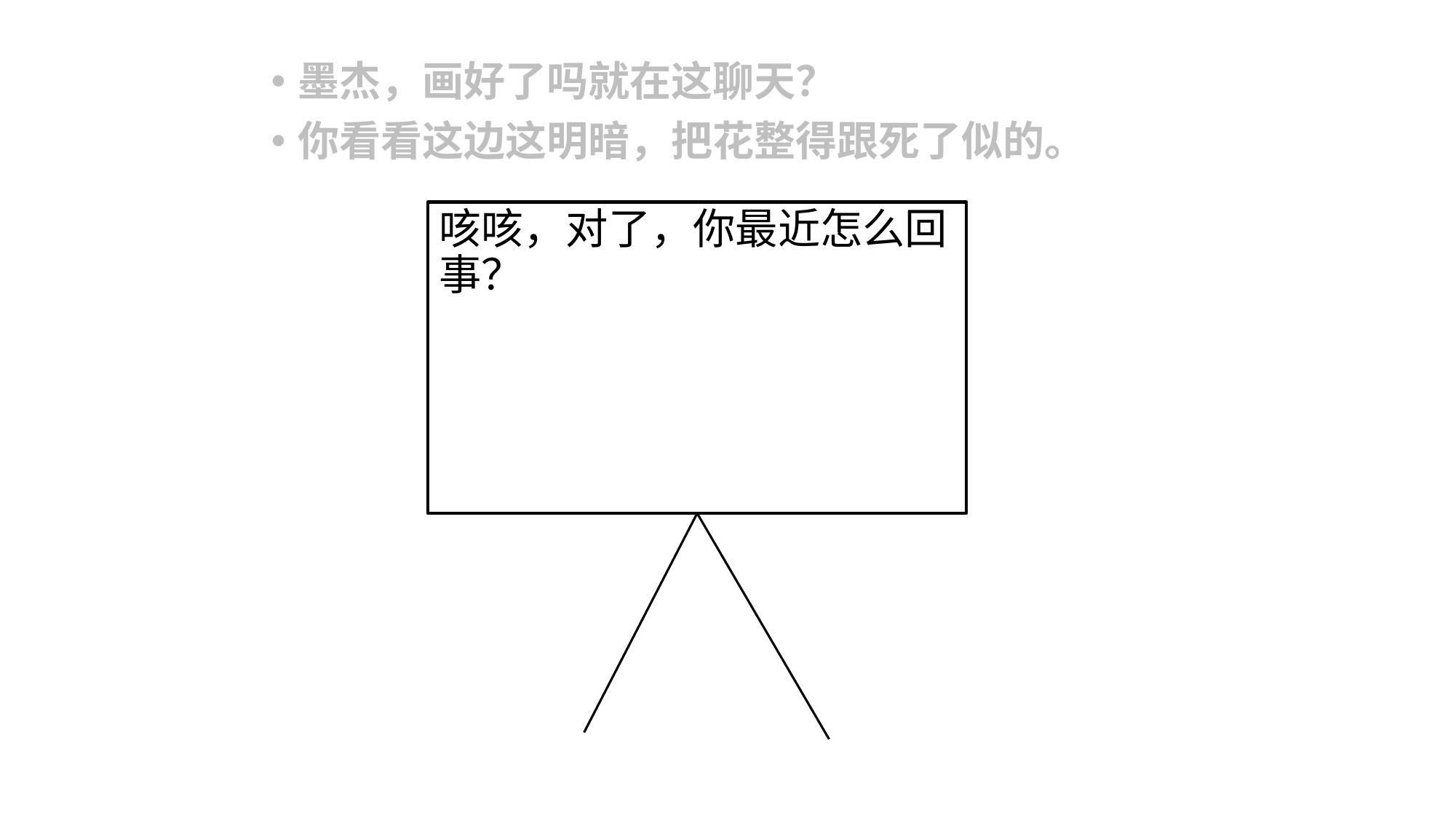

墨杰，画好了吗就在这聊天？
你看看这边这明暗，把花整得跟死了似的。
咳咳，对了，你最近怎么回事？